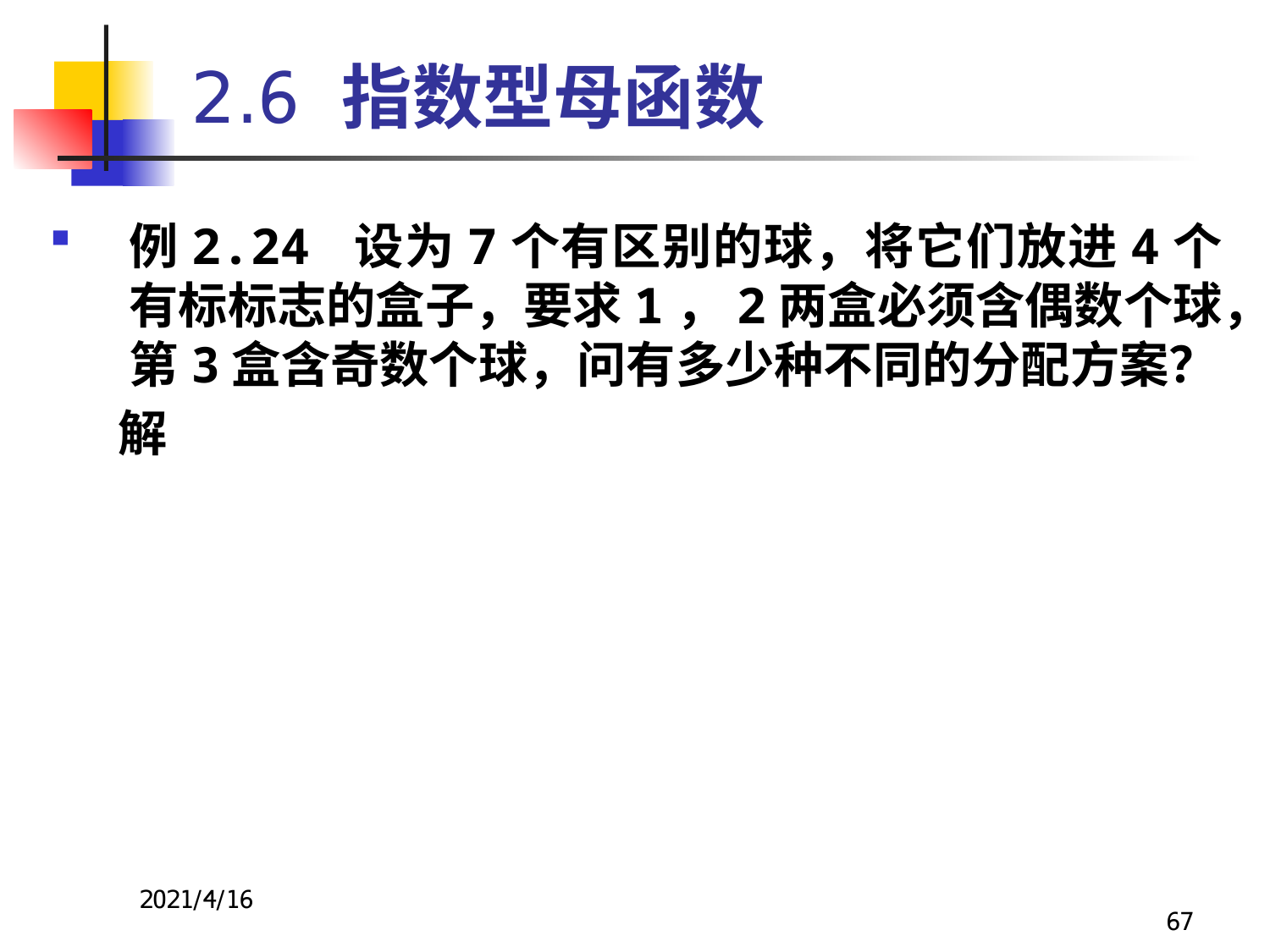

# 2.6 指数型母函数
例2.24 设为7个有区别的球，将它们放进4个有标标志的盒子，要求1，2两盒必须含偶数个球，第3盒含奇数个球，问有多少种不同的分配方案？
     解

2021/4/16
67